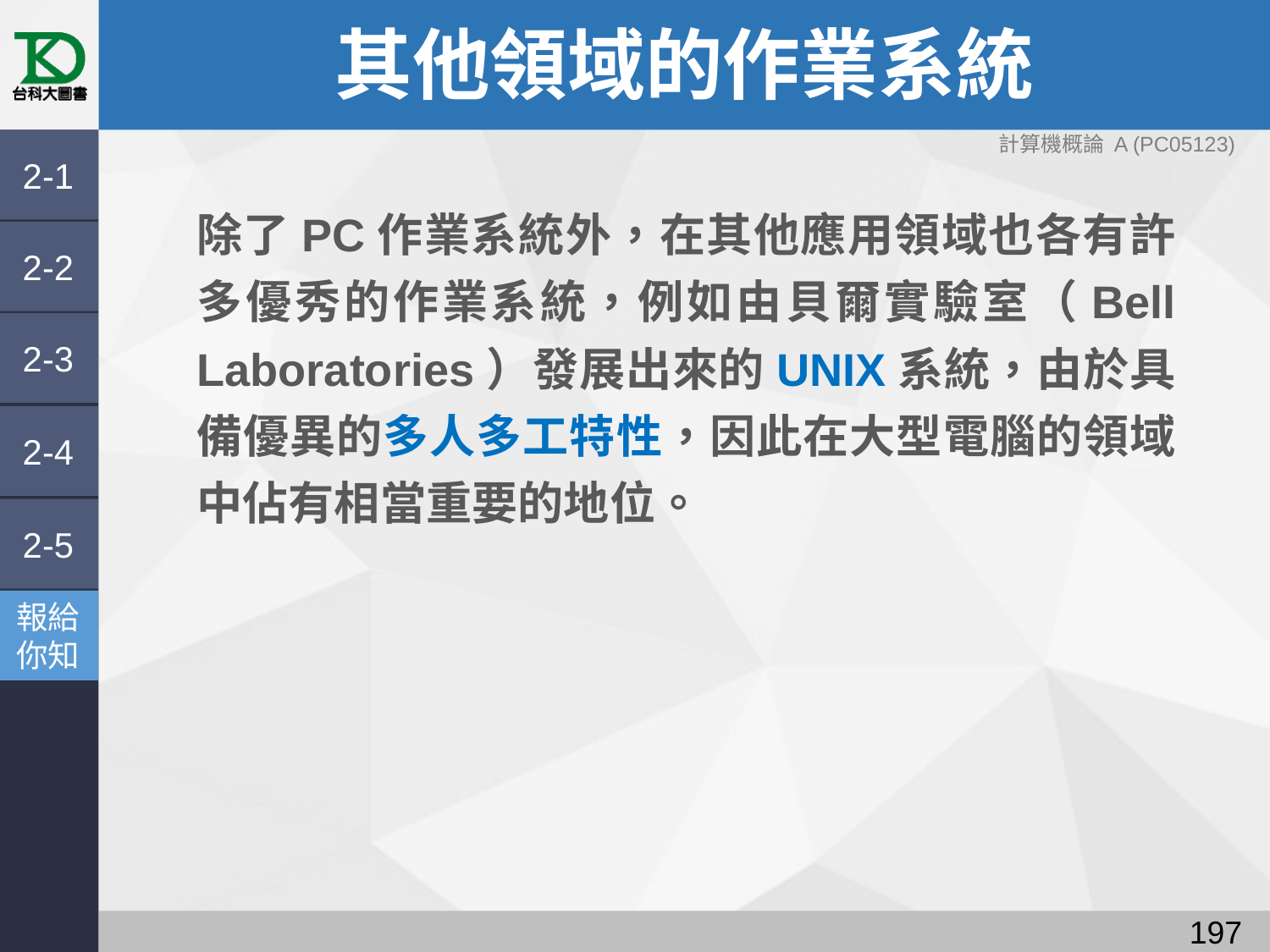

# 其他領域的作業系統
計算機概論 A (PC05123)
2-1
除了PC作業系統外，在其他應用領域也各有許多優秀的作業系統，例如由貝爾實驗室（Bell Laboratories）發展出來的UNIX系統，由於具備優異的多人多工特性，因此在大型電腦的領域中佔有相當重要的地位。
2-2
2-3
2-4
2-5
報給
你知
197